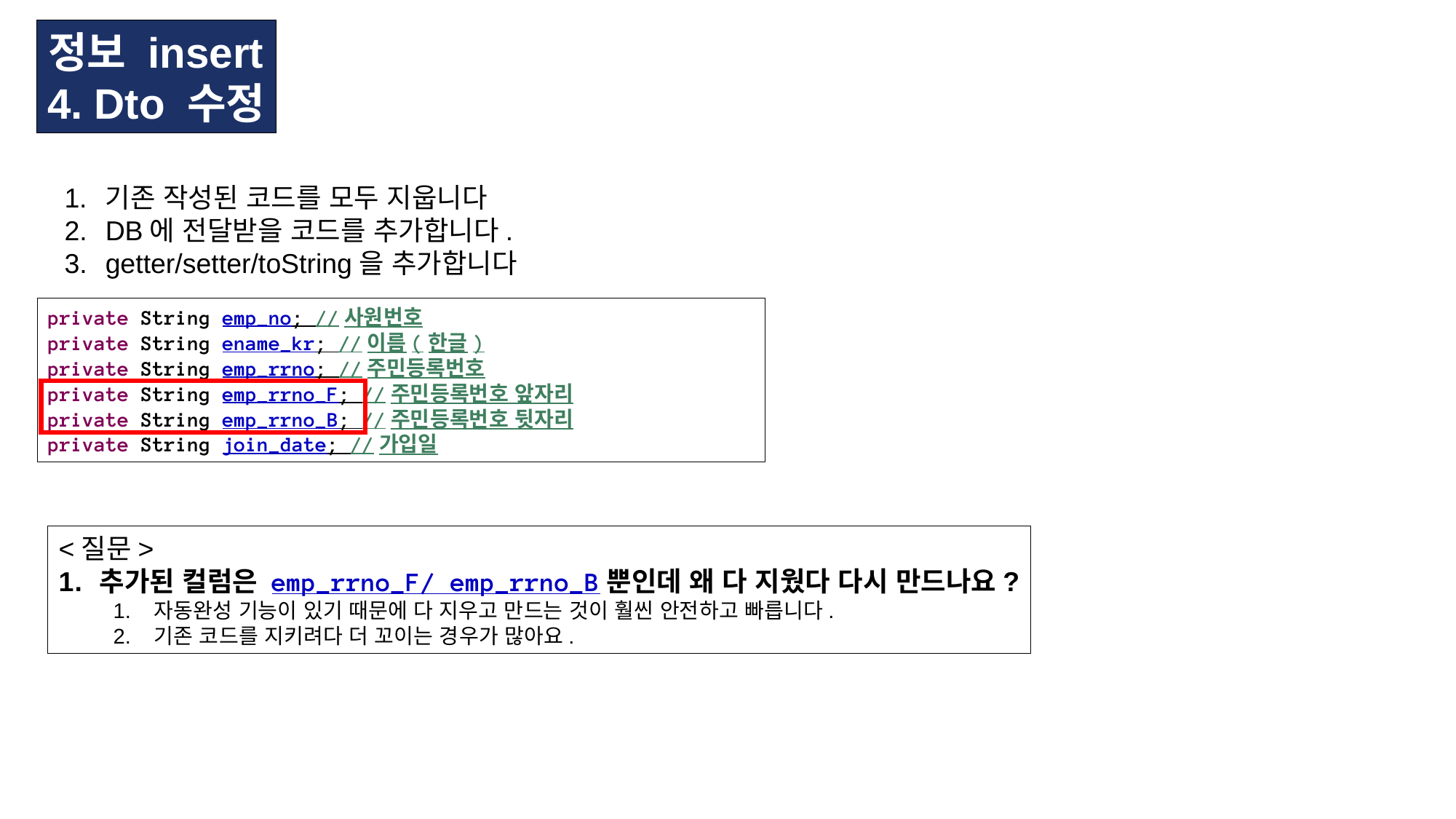

정보 insert
4. Dto 수정
기존 작성된 코드를 모두 지웁니다
DB에 전달받을 코드를 추가합니다.
getter/setter/toString을 추가합니다
private String emp_no; //사원번호
private String ename_kr; //이름(한글)
private String emp_rrno; //주민등록번호
private String emp_rrno_F; //주민등록번호 앞자리
private String emp_rrno_B; //주민등록번호 뒷자리
private String join_date; //가입일

<질문>
추가된 컬럼은 emp_rrno_F/ emp_rrno_B뿐인데 왜 다 지웠다 다시 만드나요?
자동완성 기능이 있기 때문에 다 지우고 만드는 것이 훨씬 안전하고 빠릅니다.
기존 코드를 지키려다 더 꼬이는 경우가 많아요.